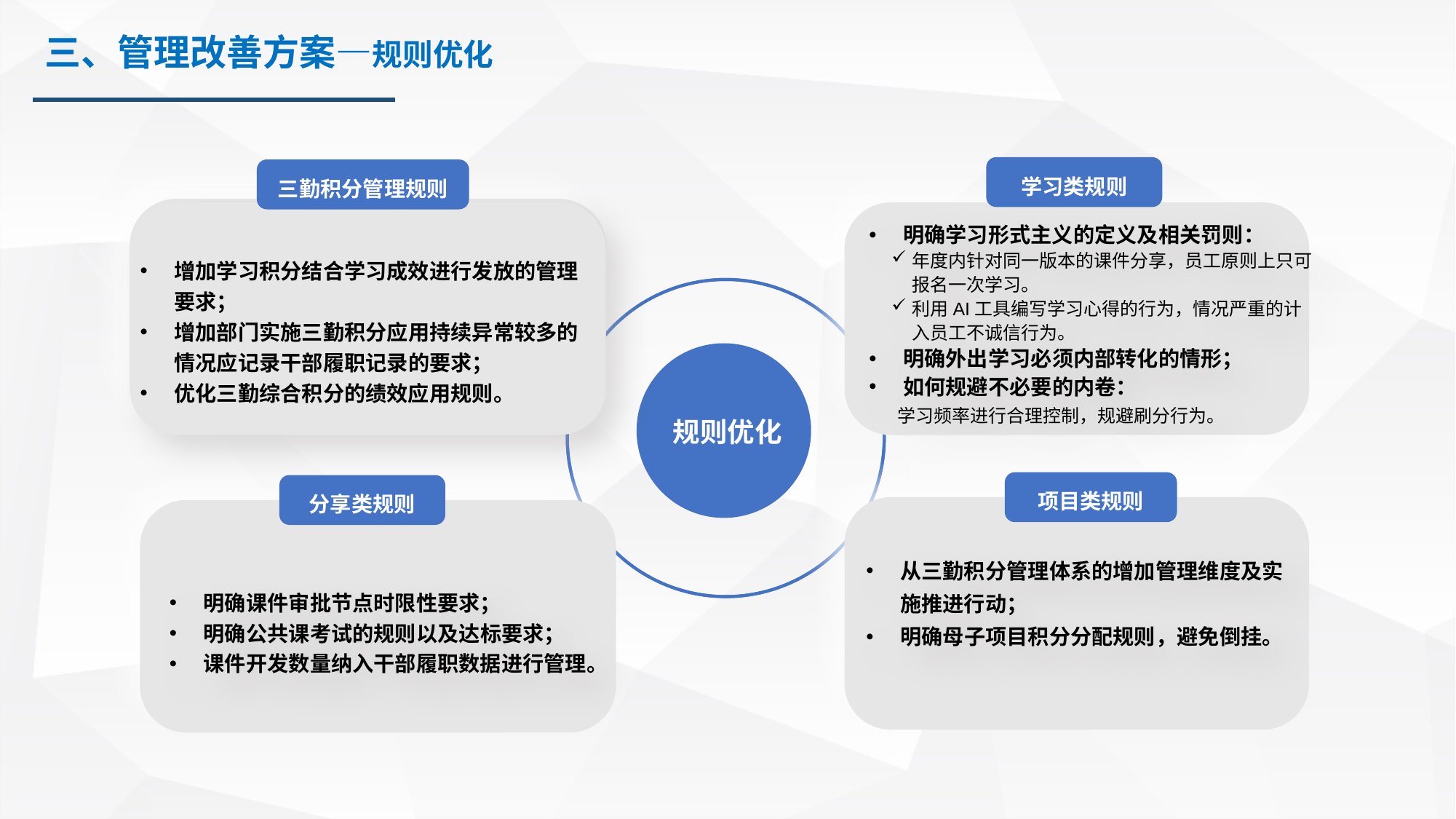

三、管理改善方案—规则优化
学习类规则

明确学习形式主义的定义及相关罚则：
年度内针对同一版本的课件分享，员工原则上只可报名一次学习。
利用AI工具编写学习心得的行为，情况严重的计入员工不诚信行为。
明确外出学习必须内部转化的情形；
如何规避不必要的内卷：
     学习频率进行合理控制，规避刷分行为。
三勤积分管理规则

增加学习积分结合学习成效进行发放的管理要求；
增加部门实施三勤积分应用持续异常较多的情况应记录干部履职记录的要求；
优化三勤综合积分的绩效应用规则。

规则优化
项目类规则

分享类规则

明确课件审批节点时限性要求；
明确公共课考试的规则以及达标要求；
课件开发数量纳入干部履职数据进行管理。
从三勤积分管理体系的增加管理维度及实施推进行动；
明确母子项目积分分配规则，避免倒挂。